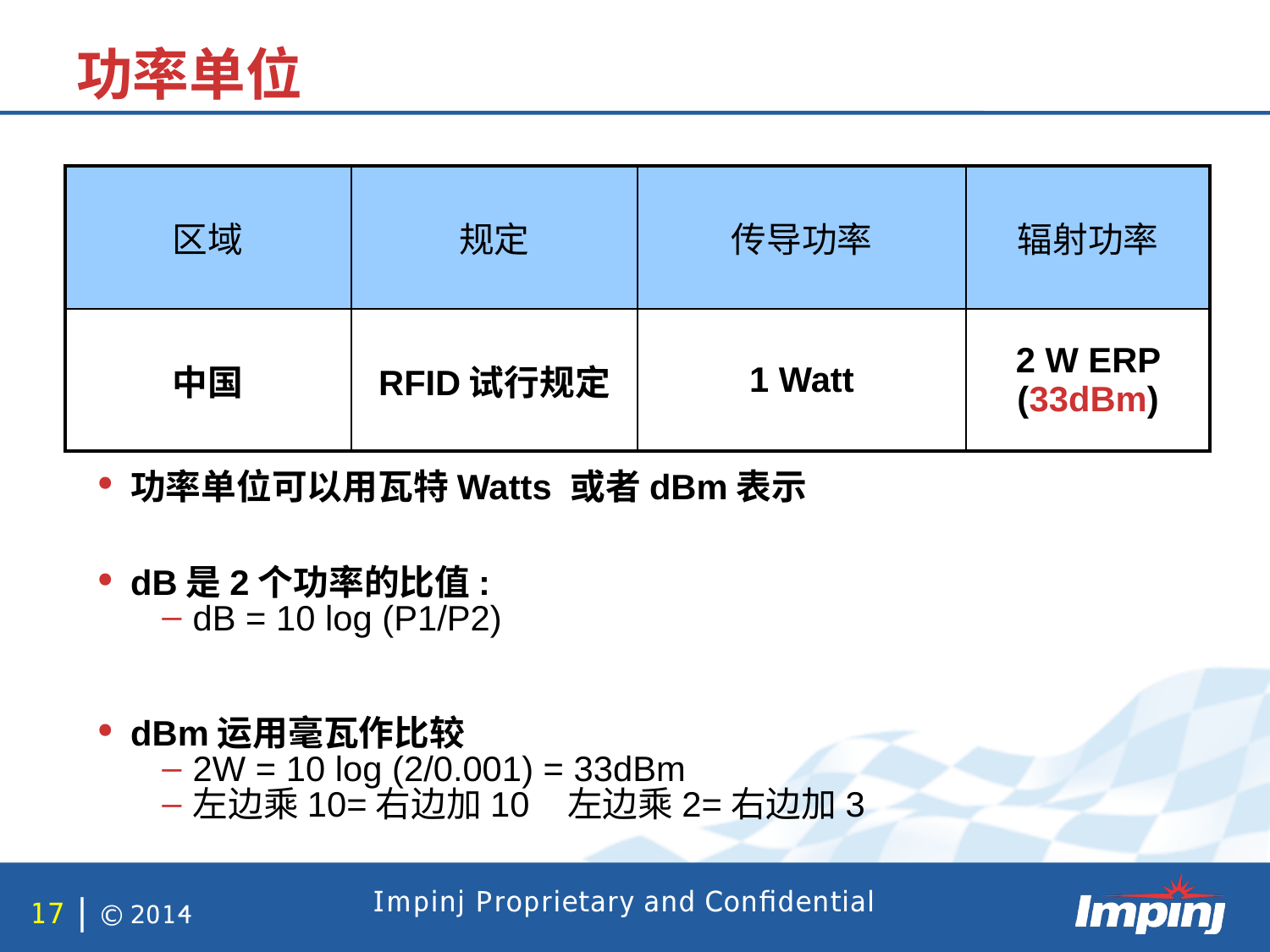

# 功率单位
| 区域 | 规定 | 传导功率 | 辐射功率 |
| --- | --- | --- | --- |
| 中国 | RFID试行规定 | 1 Watt | 2 W ERP (33dBm) |
功率单位可以用瓦特Watts 或者dBm表示

dB是2个功率的比值:
dB = 10 log (P1/P2)

dBm运用毫瓦作比较
2W = 10 log (2/0.001) = 33dBm
左边乘10=右边加10   左边乘2=右边加3